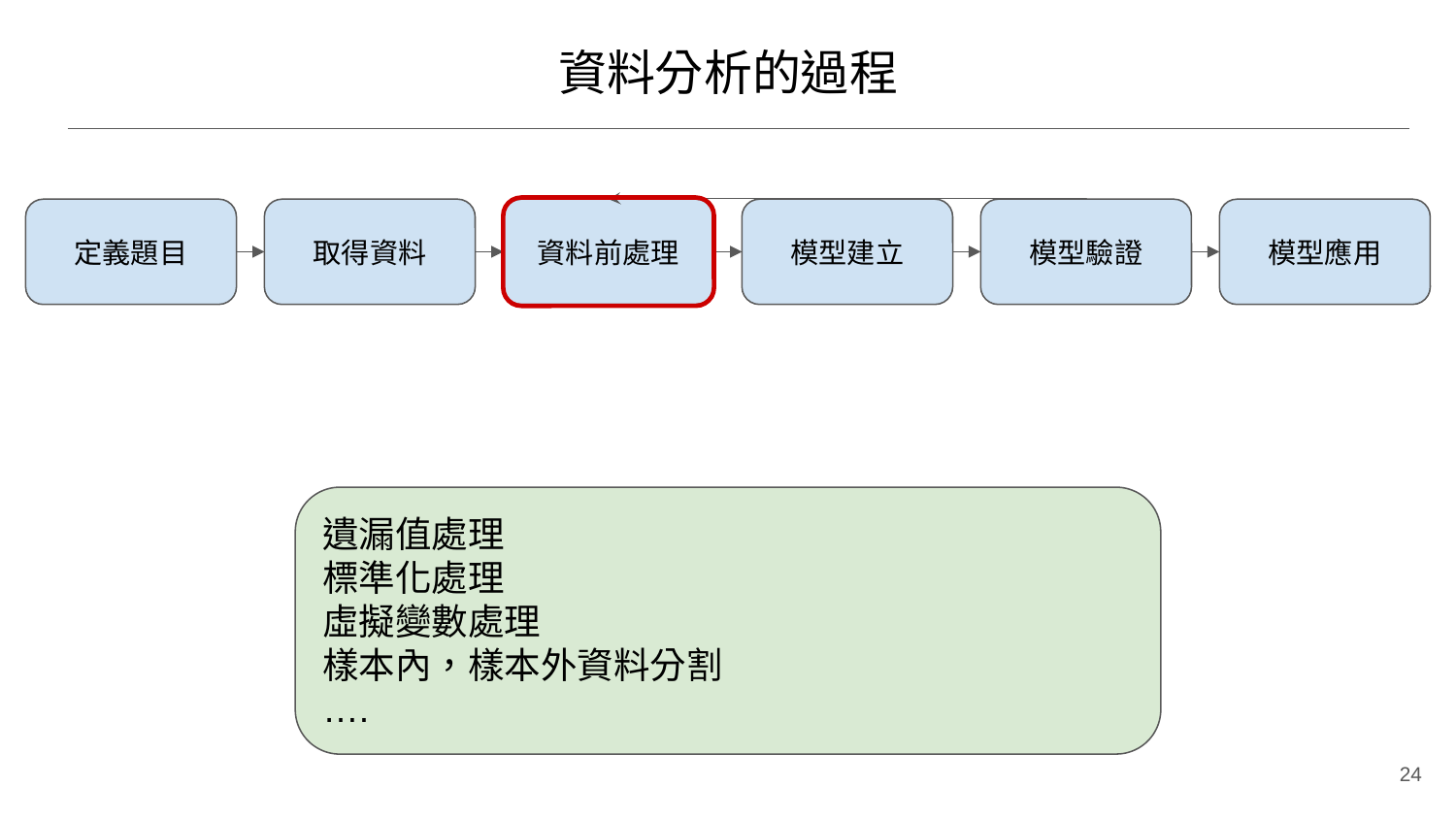

# 資料分析的過程

模型驗證
定義題目
取得資料
資料前處理
模型建立
模型應用
遺漏值處理
標準化處理
虛擬變數處理
樣本內，樣本外資料分割
….
24